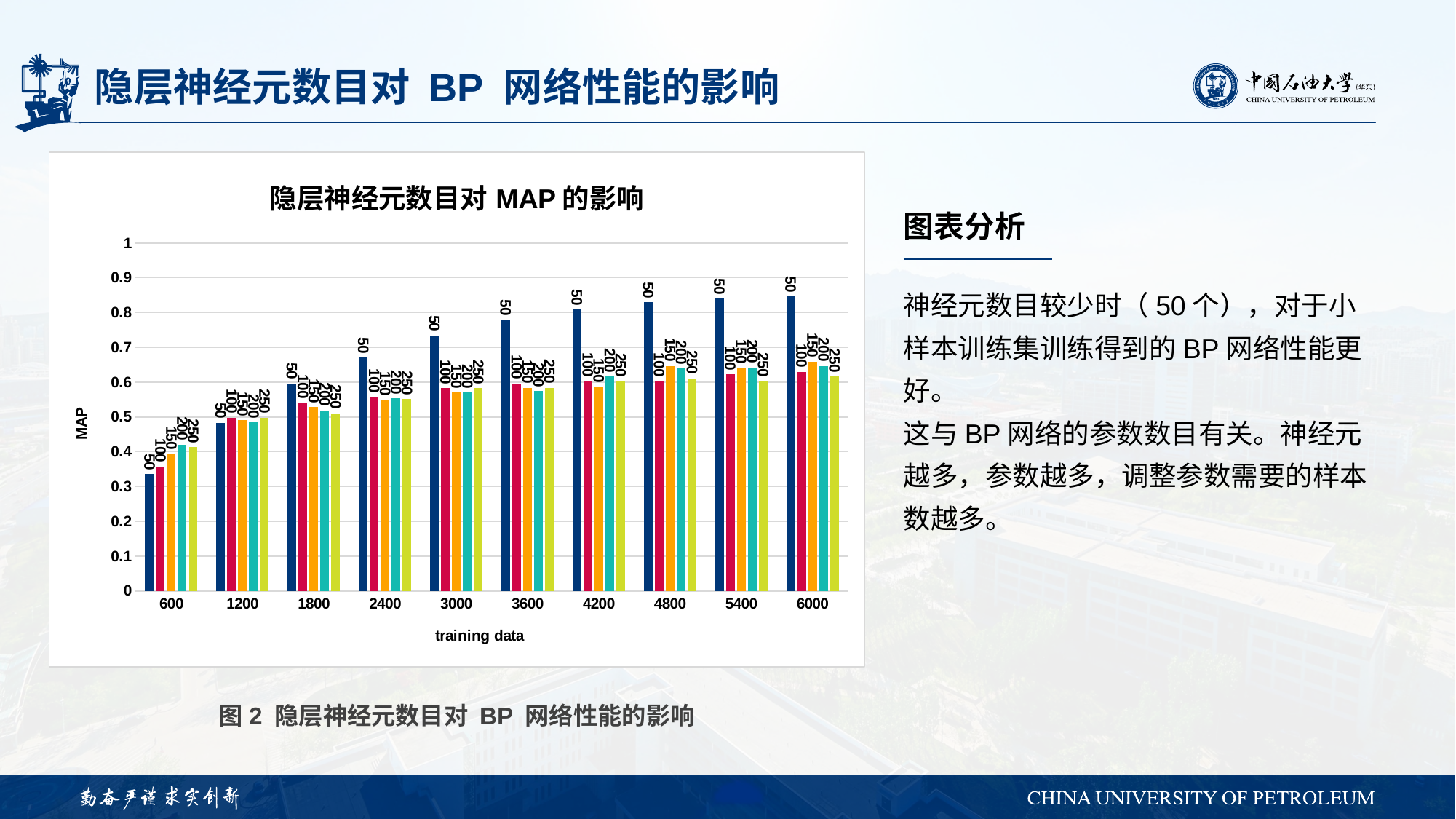

# 隐层神经元数目对 BP 网络性能的影响

### Chart: 隐层神经元数目对MAP的影响

| Category | 50 | 100 | 150 | 200 | 250 |
|---|---|---|---|---|---|
| 600 | 0.335950258085674 | 0.357604399799714 | 0.393794203431492 | 0.420707136766222 | 0.414332723922307 |
| 1200 | 0.483282119558767 | 0.498190068073398 | 0.490432010360793 | 0.484307912552246 | 0.498487377211309 |
| 1800 | 0.596974272378154 | 0.541603882865524 | 0.528739608206741 | 0.518868924737726 | 0.51124052282414 |
| 2400 | 0.671327429980376 | 0.557079282313633 | 0.549289378275885 | 0.55345955106593 | 0.551457599005137 |
| 3000 | 0.734498716648609 | 0.582898853034471 | 0.570027180014572 | 0.569969314629853 | 0.583090931955967 |
| 3600 | 0.779679509546192 | 0.597038223330297 | 0.584029316274108 | 0.574620290202918 | 0.584336311526811 |
| 4200 | 0.809034245315962 | 0.603735710828861 | 0.587284014770485 | 0.616912929244287 | 0.603067879474608 |
| 4800 | 0.830250559919052 | 0.603761468832083 | 0.646768806021854 | 0.639203715630538 | 0.61071276313953 |
| 5400 | 0.840740410522996 | 0.622524350886107 | 0.641493681465207 | 0.642580153228509 | 0.604244598449667 |
| 6000 | 0.846777028063768 | 0.629943154439549 | 0.659850200102475 | 0.647186221641247 | 0.616392013902711 |
图表分析
神经元数目较少时（50个），对于小样本训练集训练得到的BP网络性能更好。
这与BP网络的参数数目有关。神经元越多，参数越多，调整参数需要的样本数越多。
图2 隐层神经元数目对 BP 网络性能的影响